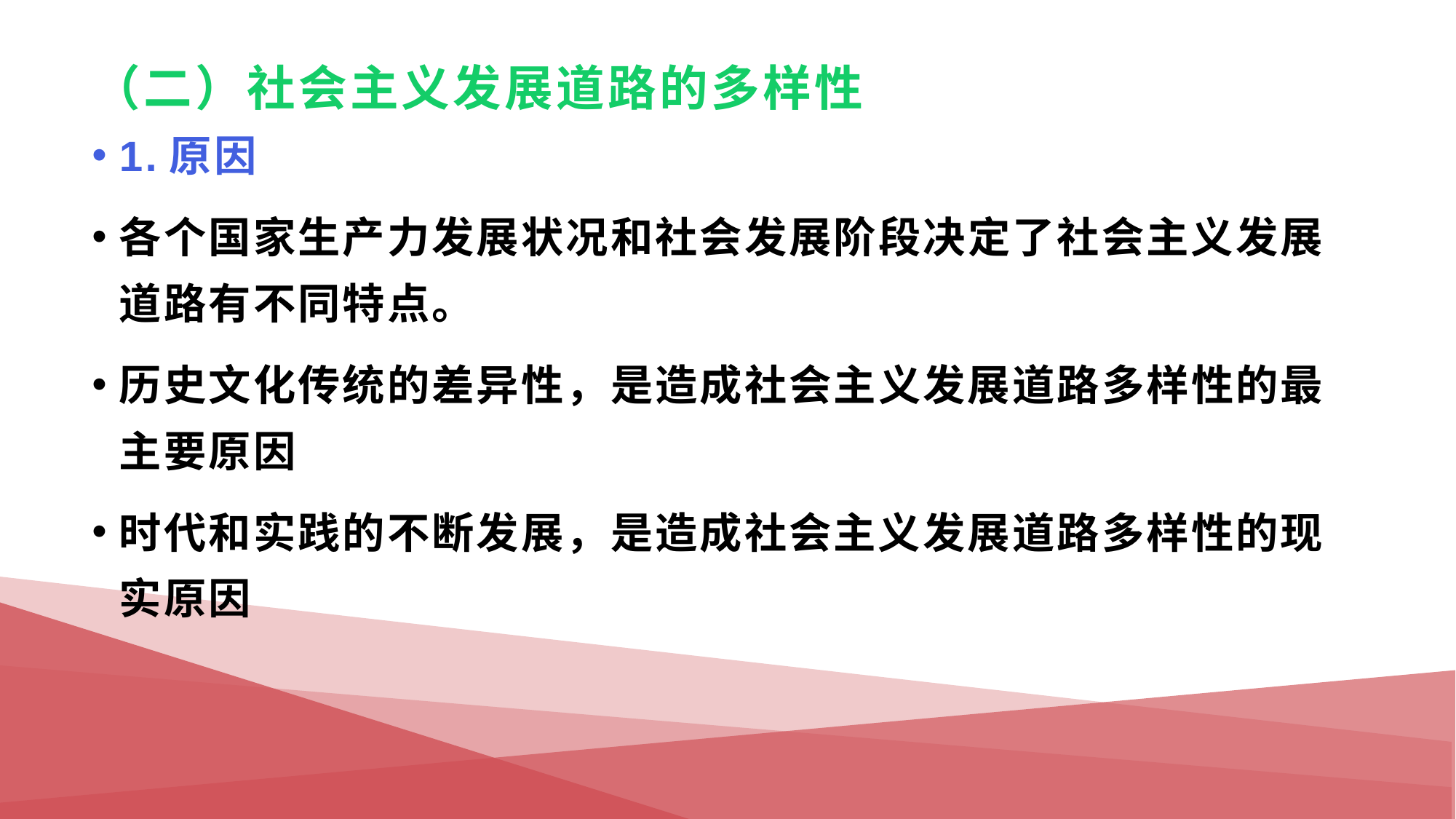

# （二）社会主义发展道路的多样性
1.原因
各个国家生产力发展状况和社会发展阶段决定了社会主义发展道路有不同特点。
历史文化传统的差异性，是造成社会主义发展道路多样性的最主要原因
时代和实践的不断发展，是造成社会主义发展道路多样性的现实原因